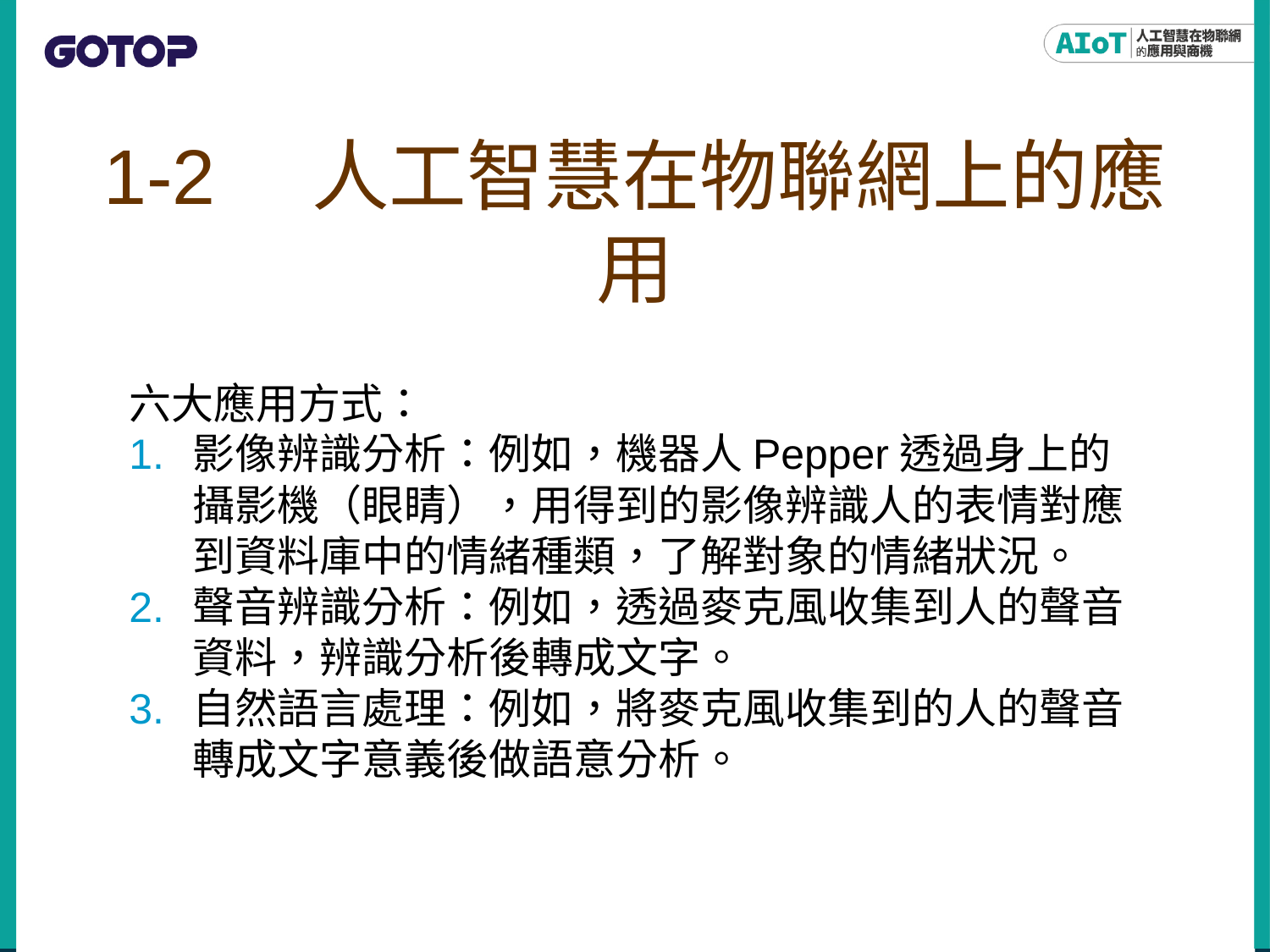

# 1-2　人工智慧在物聯網上的應用
六大應用方式：
影像辨識分析：例如，機器人Pepper透過身上的攝影機（眼睛），用得到的影像辨識人的表情對應到資料庫中的情緒種類，了解對象的情緒狀況。
聲音辨識分析：例如，透過麥克風收集到人的聲音資料，辨識分析後轉成文字。
自然語言處理：例如，將麥克風收集到的人的聲音轉成文字意義後做語意分析。